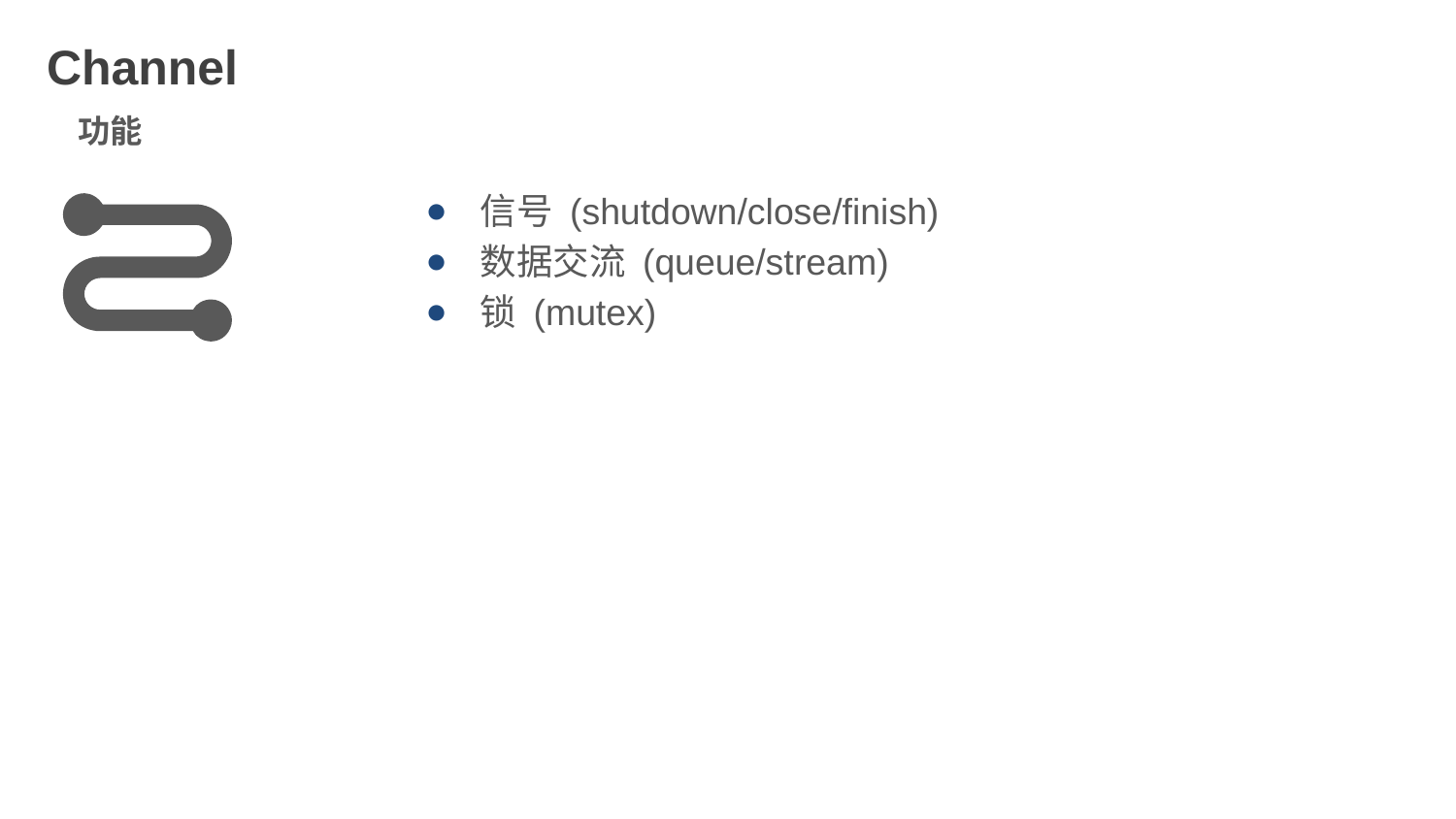

Channel
功能
信号 (shutdown/close/finish)
数据交流 (queue/stream)
锁 (mutex)